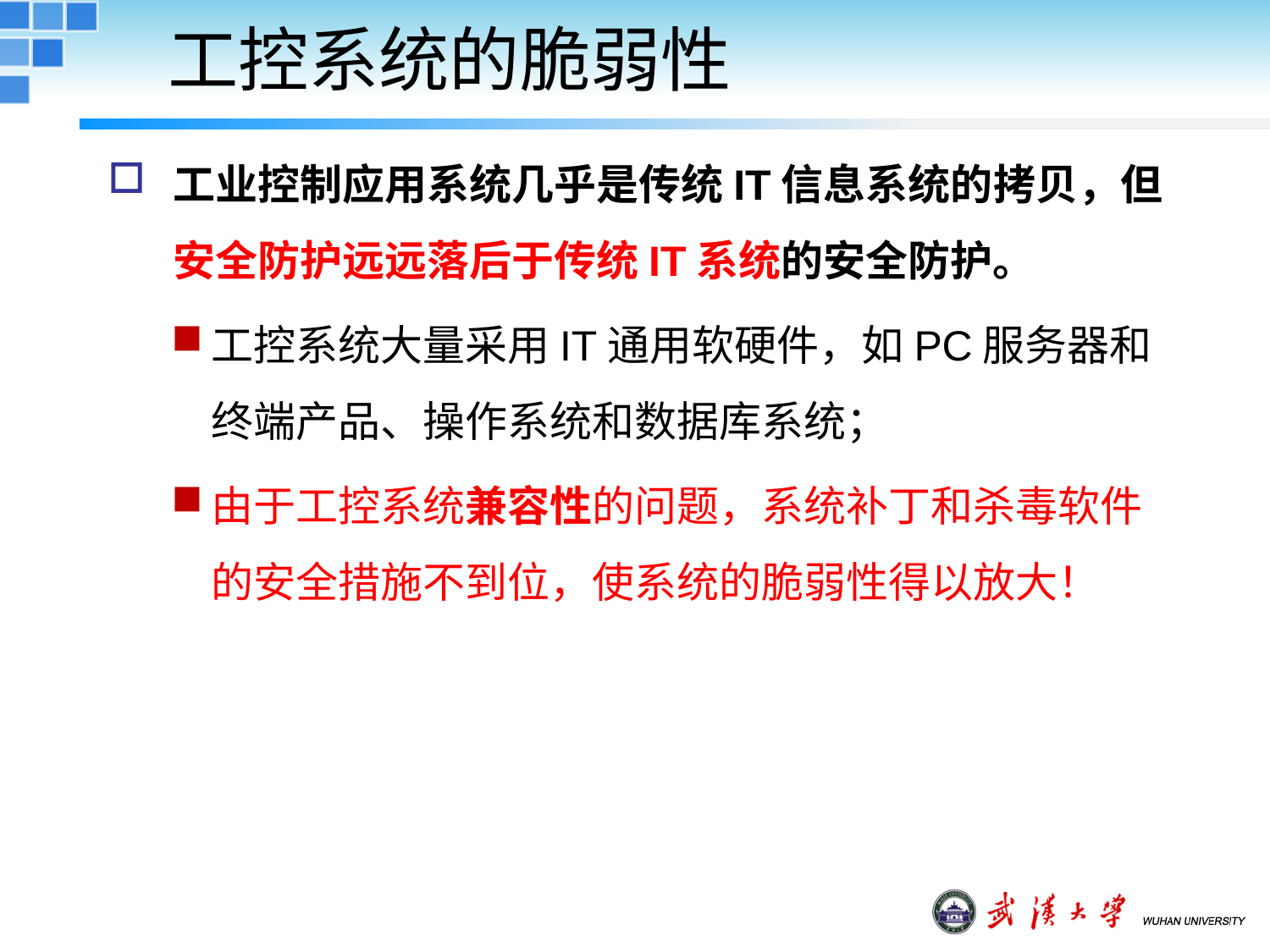

# 工控系统的脆弱性
工业控制应用系统几乎是传统IT信息系统的拷贝，但安全防护远远落后于传统IT系统的安全防护。
工控系统大量采用IT通用软硬件，如PC服务器和终端产品、操作系统和数据库系统；
由于工控系统兼容性的问题，系统补丁和杀毒软件的安全措施不到位，使系统的脆弱性得以放大！